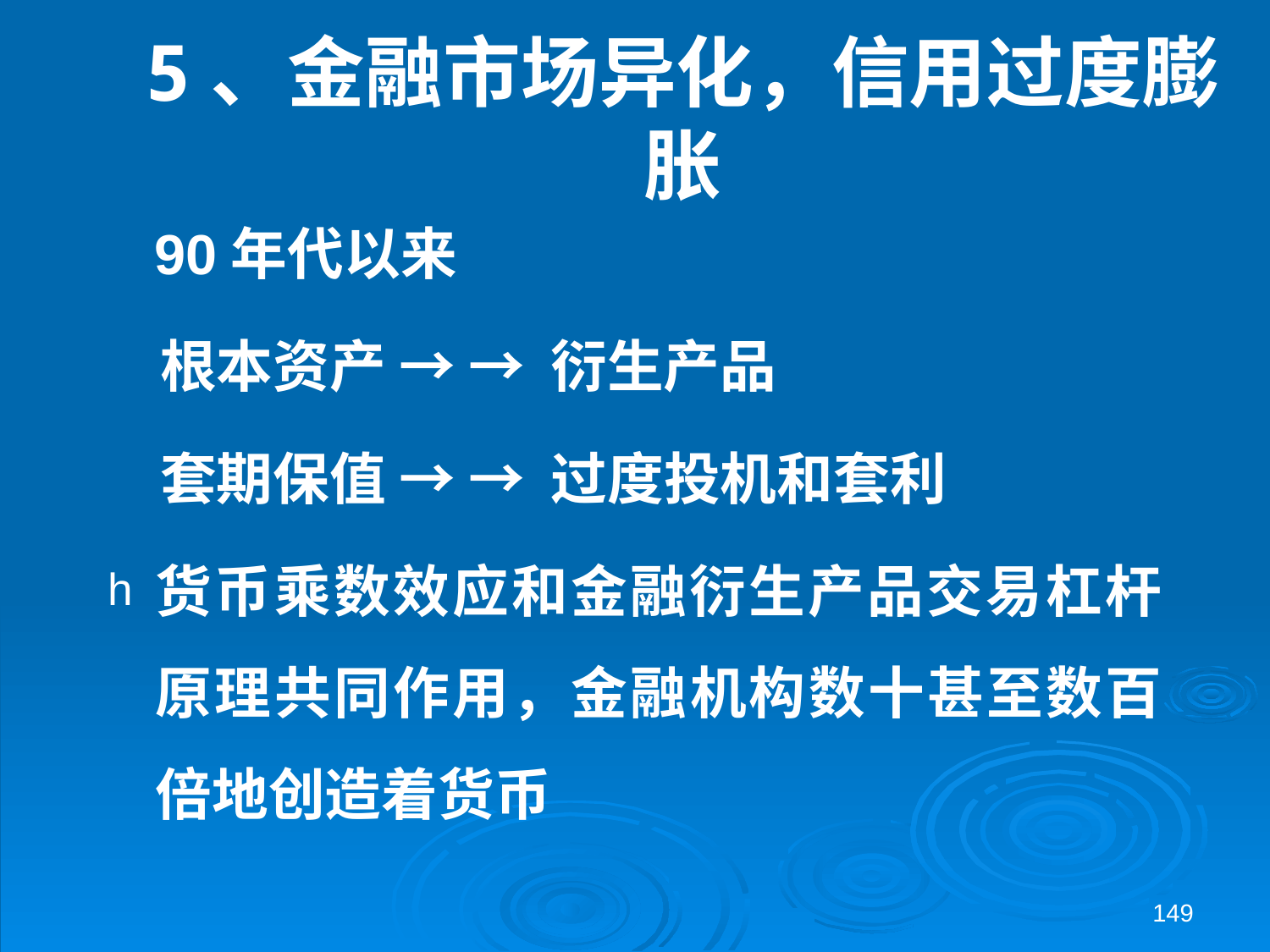

# 5、金融市场异化，信用过度膨胀
   90年代以来
   根本资产 → →  衍生产品
   套期保值 → →  过度投机和套利
货币乘数效应和金融衍生产品交易杠杆原理共同作用，金融机构数十甚至数百倍地创造着货币
149